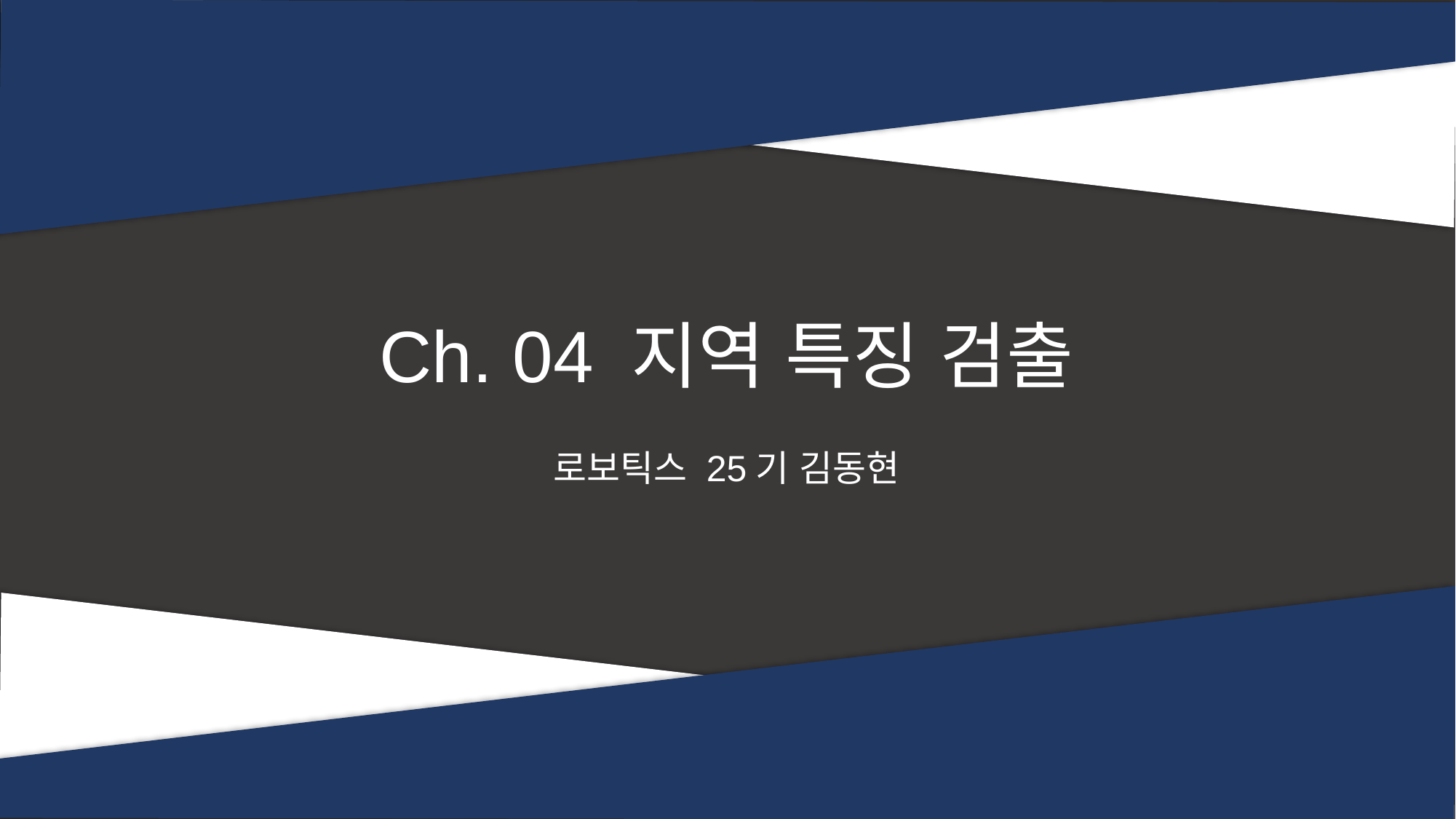

Ch. 04 지역 특징 검출
로보틱스 25기 김동현